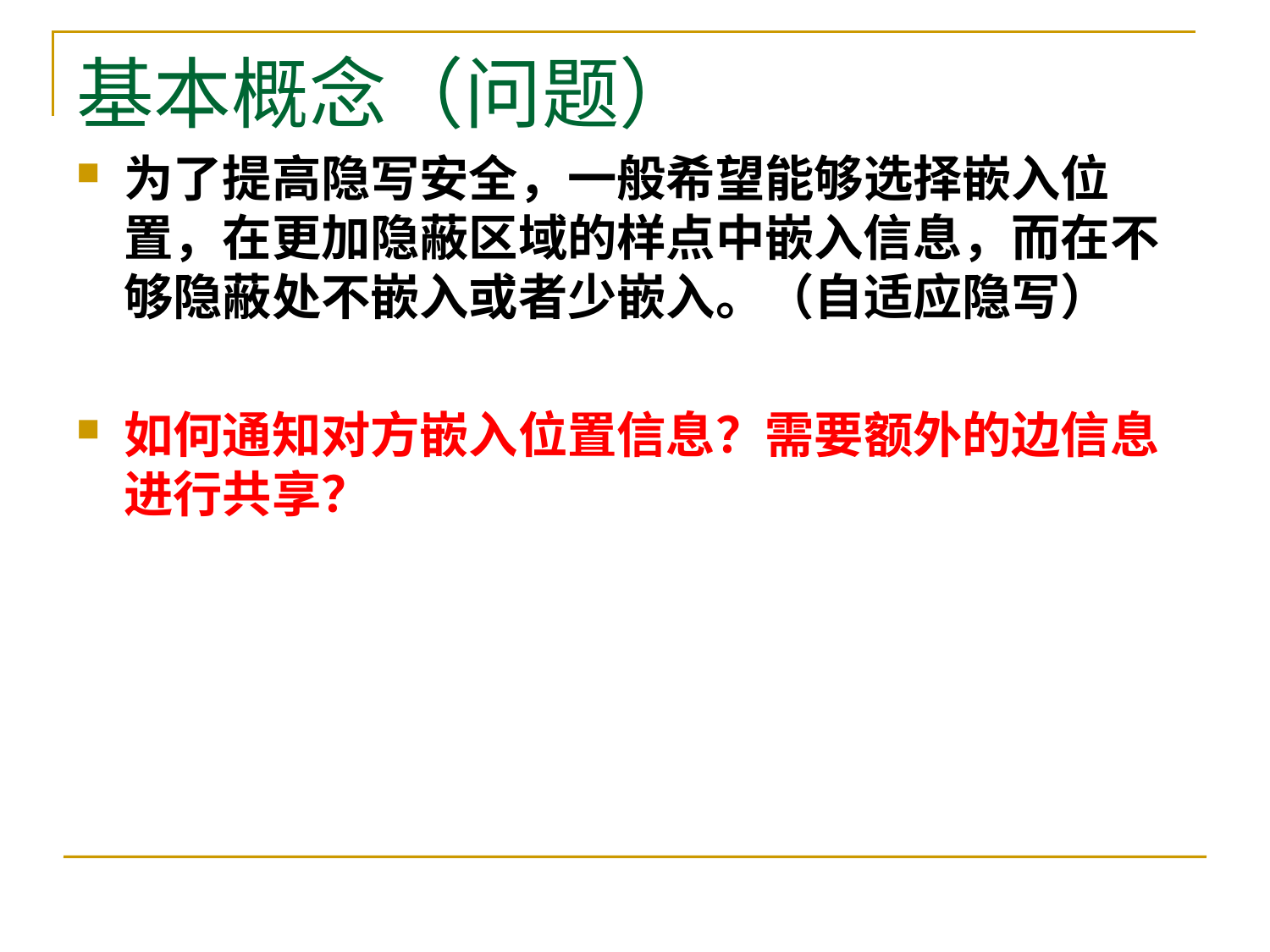

# 基本概念（问题）
为了提高隐写安全，一般希望能够选择嵌入位置，在更加隐蔽区域的样点中嵌入信息，而在不够隐蔽处不嵌入或者少嵌入。（自适应隐写）

如何通知对方嵌入位置信息？需要额外的边信息进行共享？